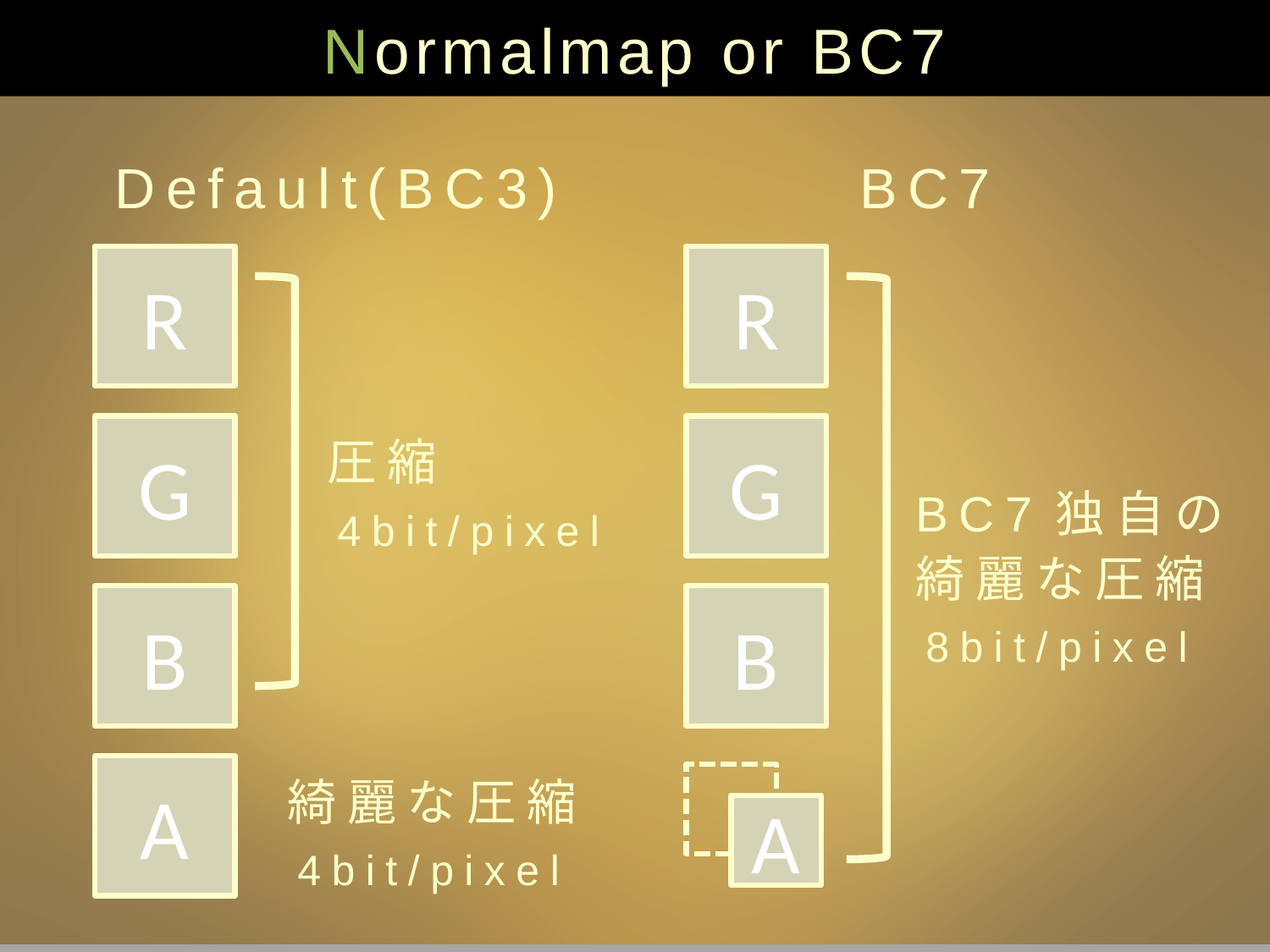

Normalmap or BC7
Default(BC3)
BC7
R
R

圧縮
G
G
BC7独自の綺麗な圧縮
4bit/pixel
8bit/pixel
B
B
綺麗な圧縮
A

4bit/pixel
A